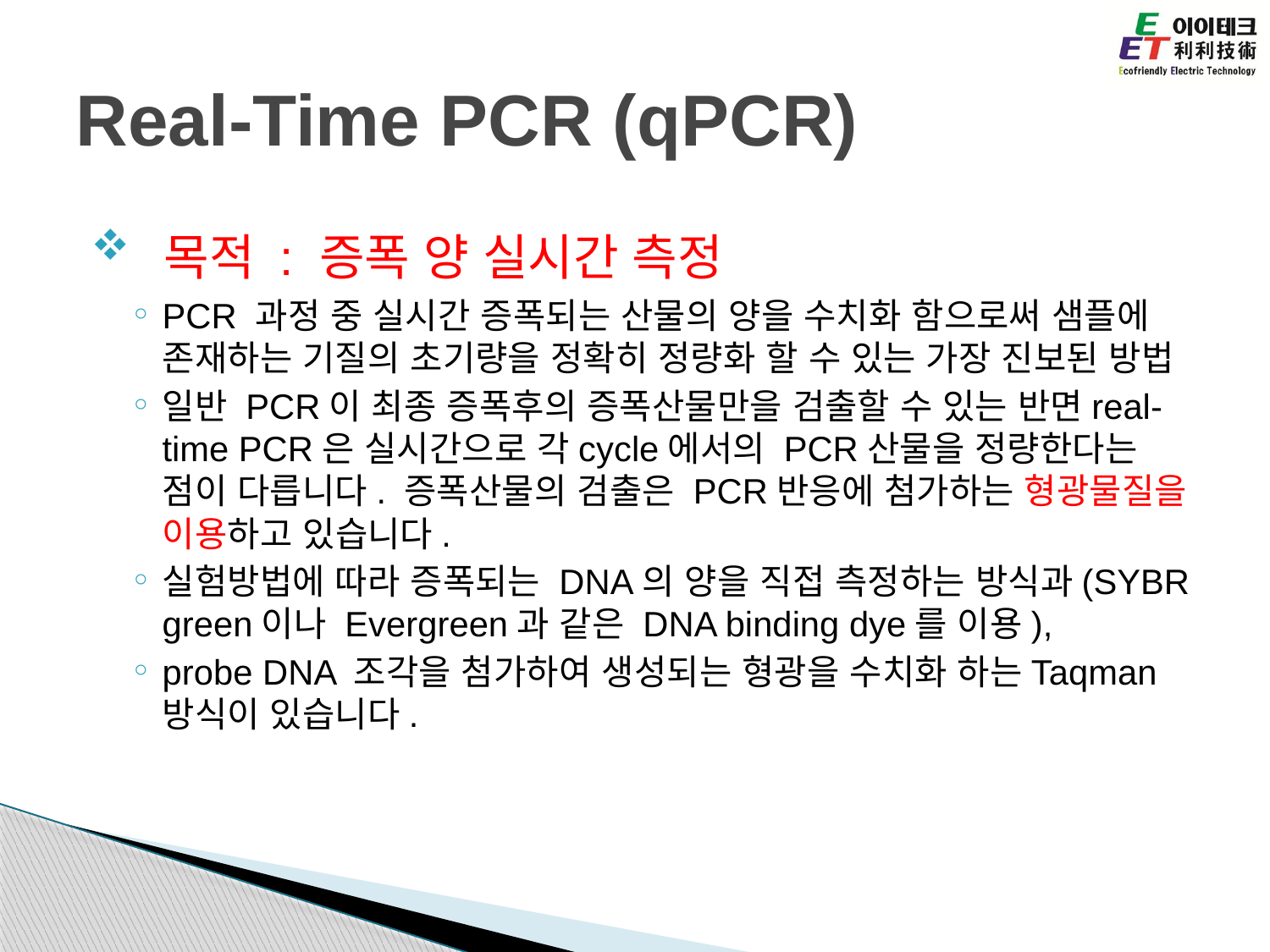

# Real-Time PCR (qPCR)
 목적 : 증폭 양 실시간 측정
PCR 과정 중 실시간 증폭되는 산물의 양을 수치화 함으로써 샘플에 존재하는 기질의 초기량을 정확히 정량화 할 수 있는 가장 진보된 방법
일반 PCR이 최종 증폭후의 증폭산물만을 검출할 수 있는 반면real-time PCR은 실시간으로 각cycle에서의 PCR산물을 정량한다는 점이 다릅니다. 증폭산물의 검출은 PCR반응에 첨가하는 형광물질을 이용하고 있습니다.
실험방법에 따라 증폭되는 DNA의 양을 직접 측정하는 방식과(SYBR green이나 Evergreen과 같은 DNA binding dye를 이용),
probe DNA 조각을 첨가하여 생성되는 형광을 수치화 하는Taqman 방식이 있습니다.